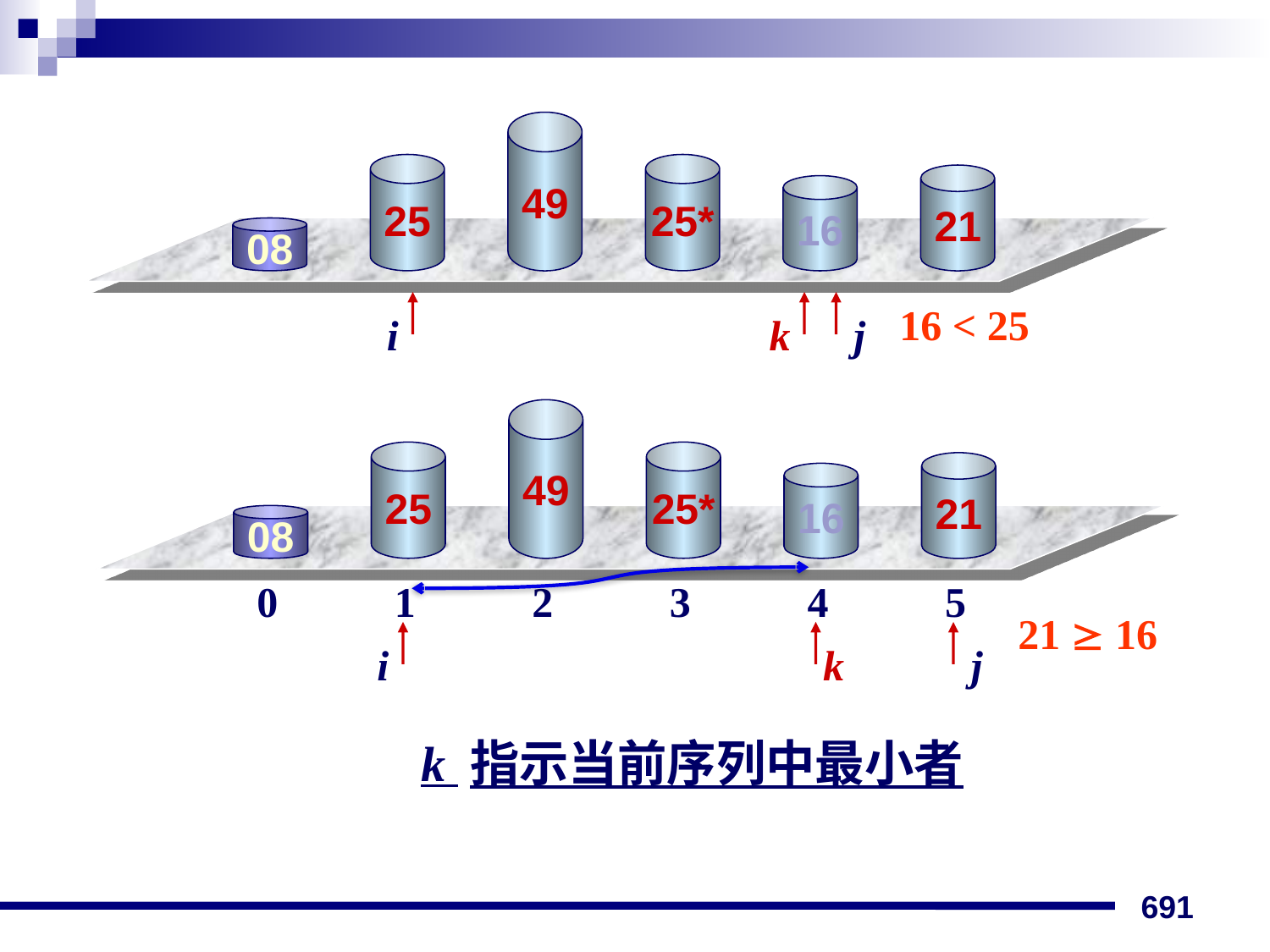

49
25
25*
21
16

08

16 < 25
i                                   k      j
49
25
25*
21
16

08
0           1           2           3           4           5
21 ≥ 16

i                                         k            j

k 指示当前序列中最小者
691